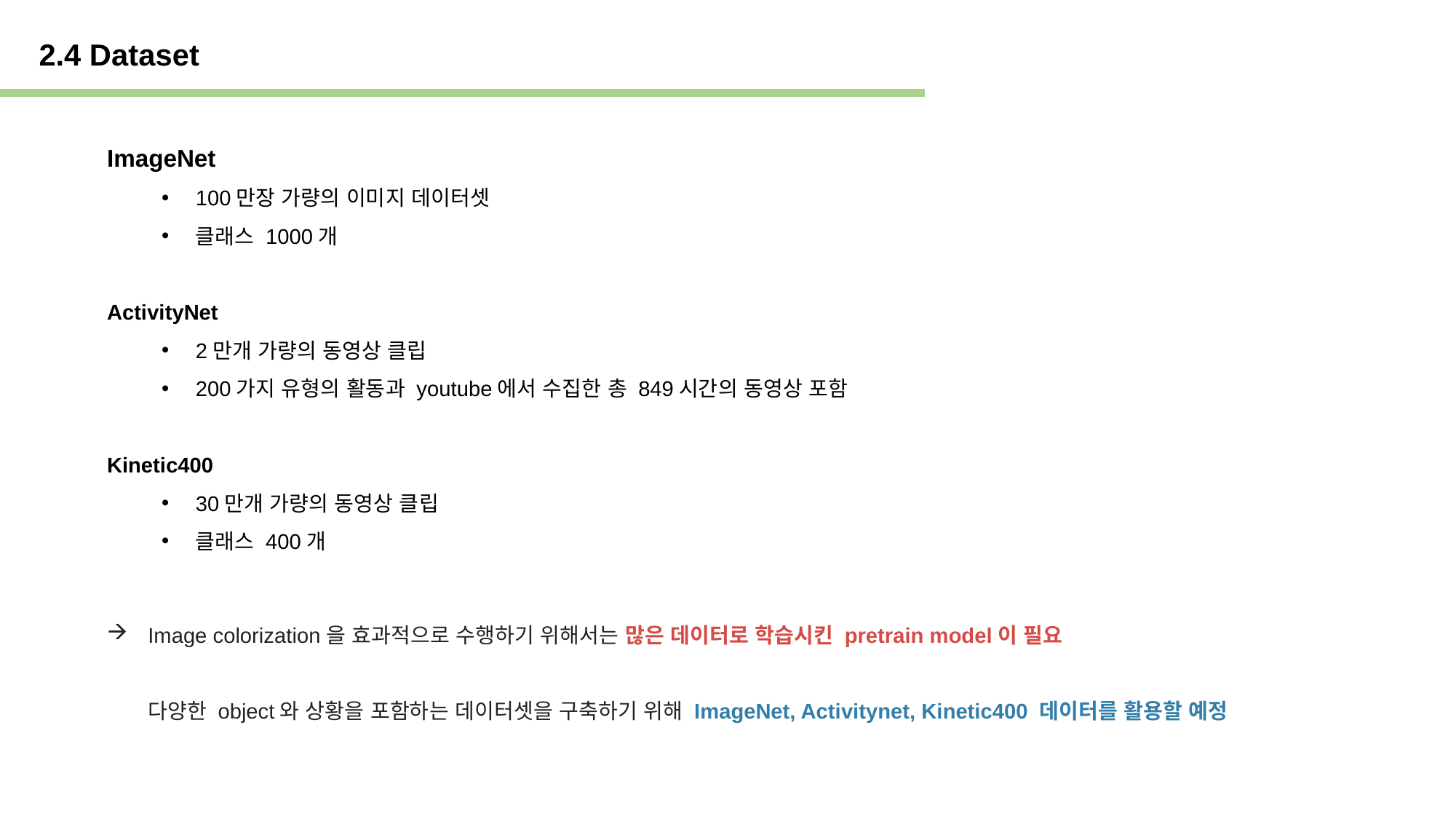

2.4 Dataset
ImageNet
100만장 가량의 이미지 데이터셋
클래스 1000개
ActivityNet
2만개 가량의 동영상 클립
200가지 유형의 활동과 youtube에서 수집한 총 849시간의 동영상 포함
Kinetic400
30만개 가량의 동영상 클립
클래스 400개
Image colorization을 효과적으로 수행하기 위해서는 많은 데이터로 학습시킨 pretrain model이 필요
다양한 object와 상황을 포함하는 데이터셋을 구축하기 위해 ImageNet, Activitynet, Kinetic400 데이터를 활용할 예정